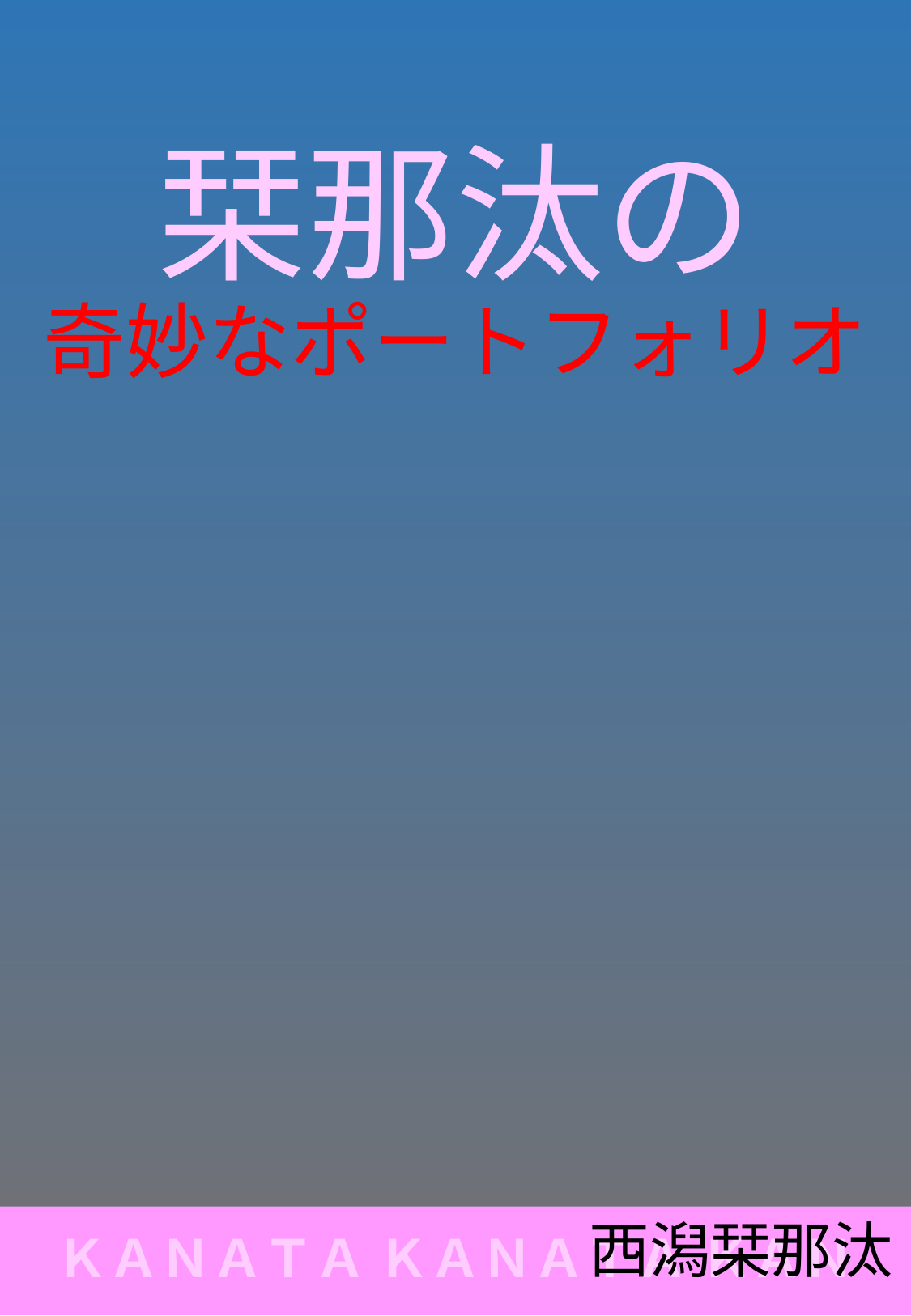

# 栞那汰の 奇妙なポートフォリオ
ＫＡＮＡＴＡ ＫＡＮＡＴＡ ＫＡＮ
西潟栞那汰